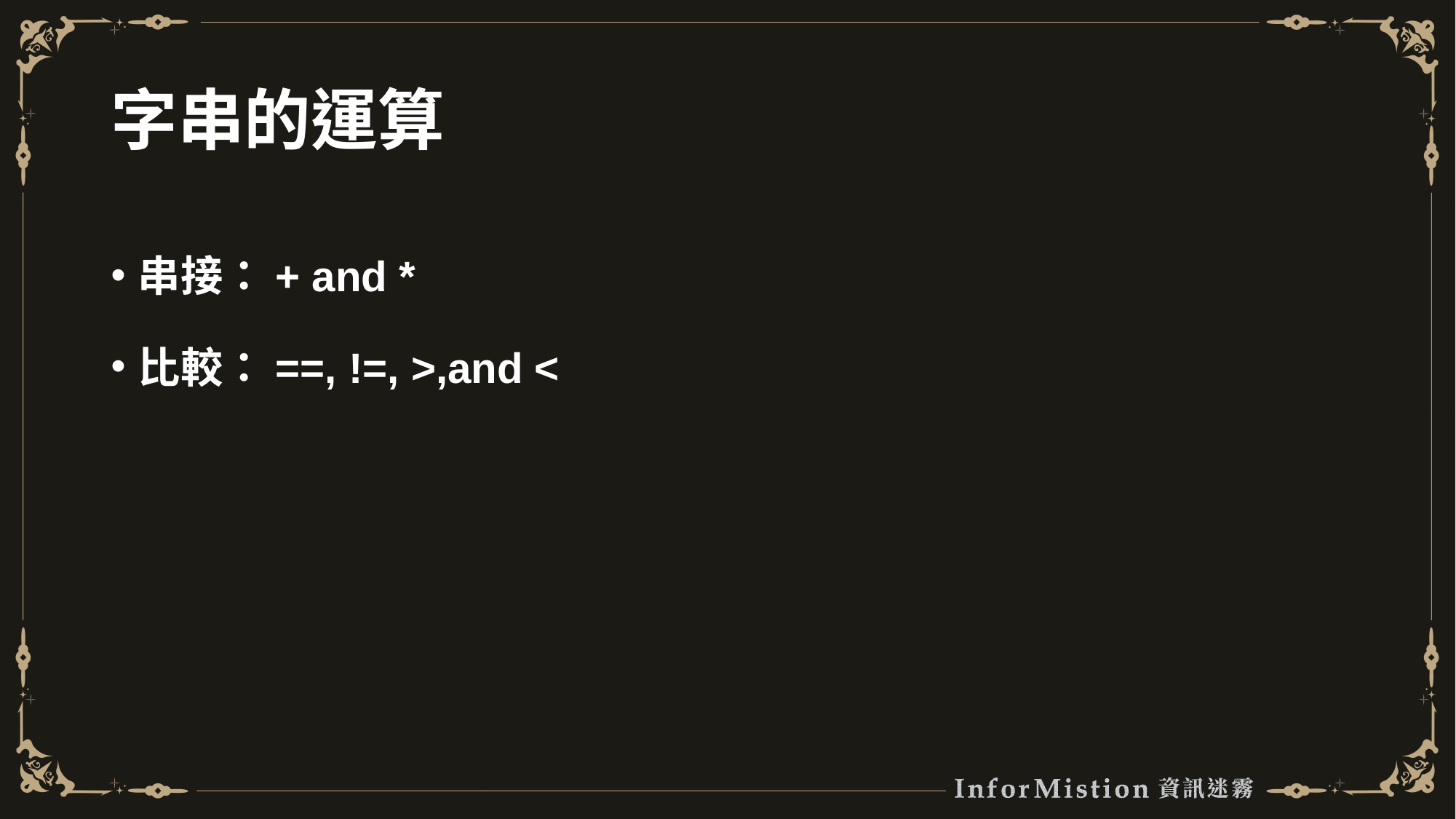

# 字串的運算
串接：+ and *
比較：==, !=, >,and <